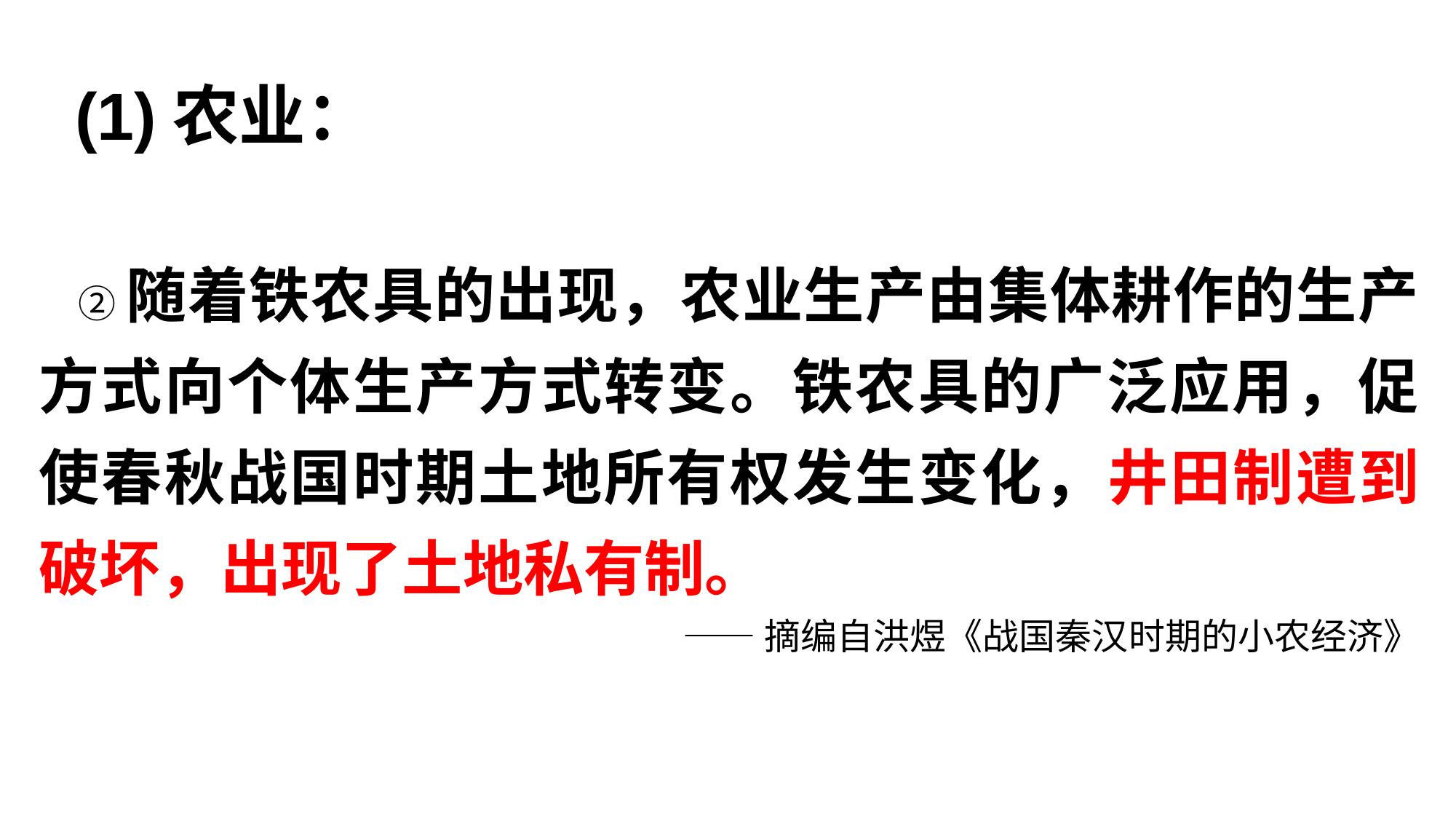

(1)农业：
    ②随着铁农具的出现，农业生产由集体耕作的生产方式向个体生产方式转变。铁农具的广泛应用，促使春秋战国时期土地所有权发生变化，井田制遭到破坏，出现了土地私有制。
——摘编自洪煜《战国秦汉时期的小农经济》